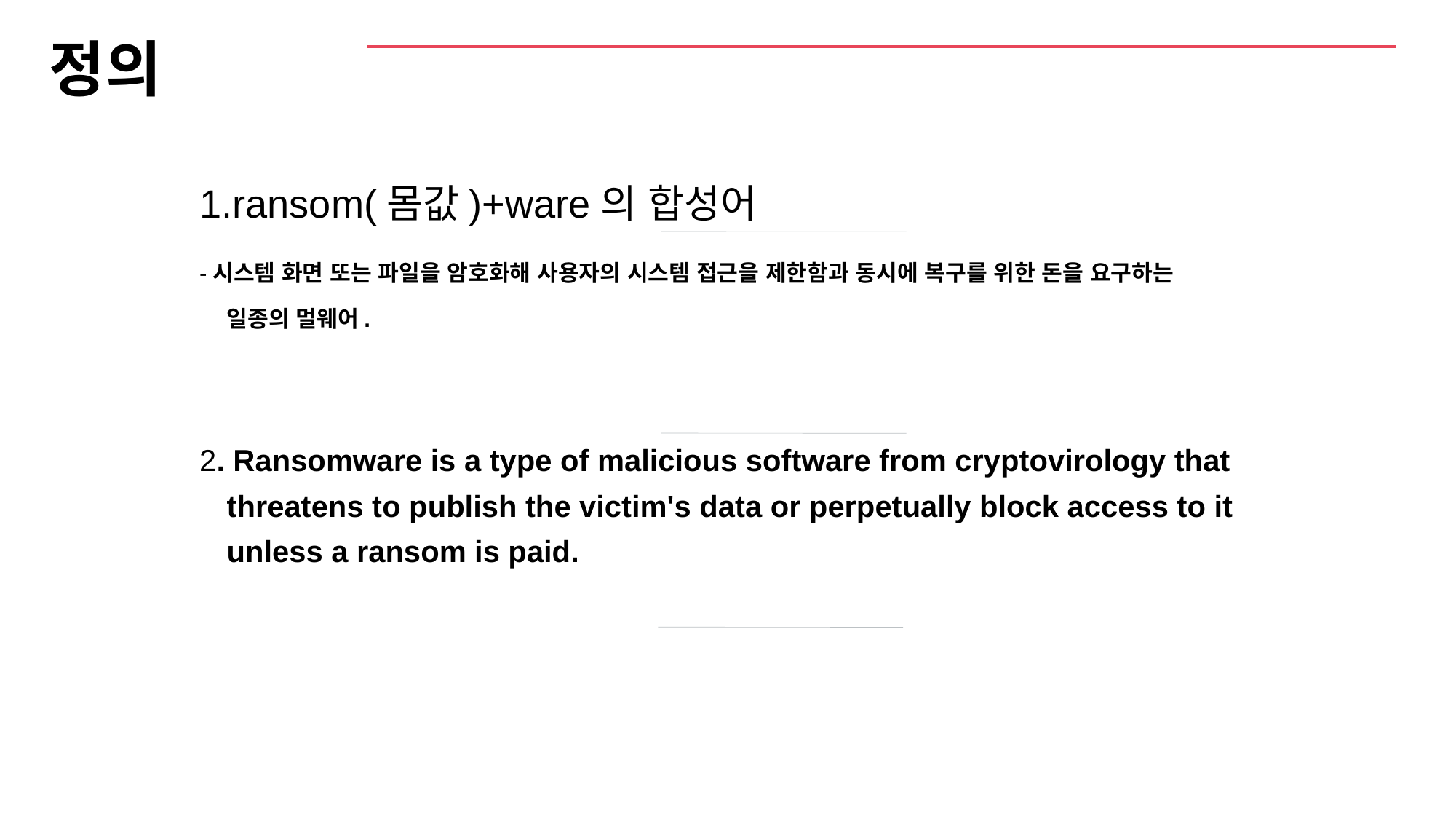

# 정의

1.ransom(몸값)+ware의 합성어
-시스템 화면 또는 파일을 암호화해 사용자의 시스템 접근을 제한함과 동시에 복구를 위한 돈을 요구하는 일종의 멀웨어.

2. Ransomware is a type of malicious software from cryptovirology that threatens to publish the victim's data or perpetually block access to it unless a ransom is paid.